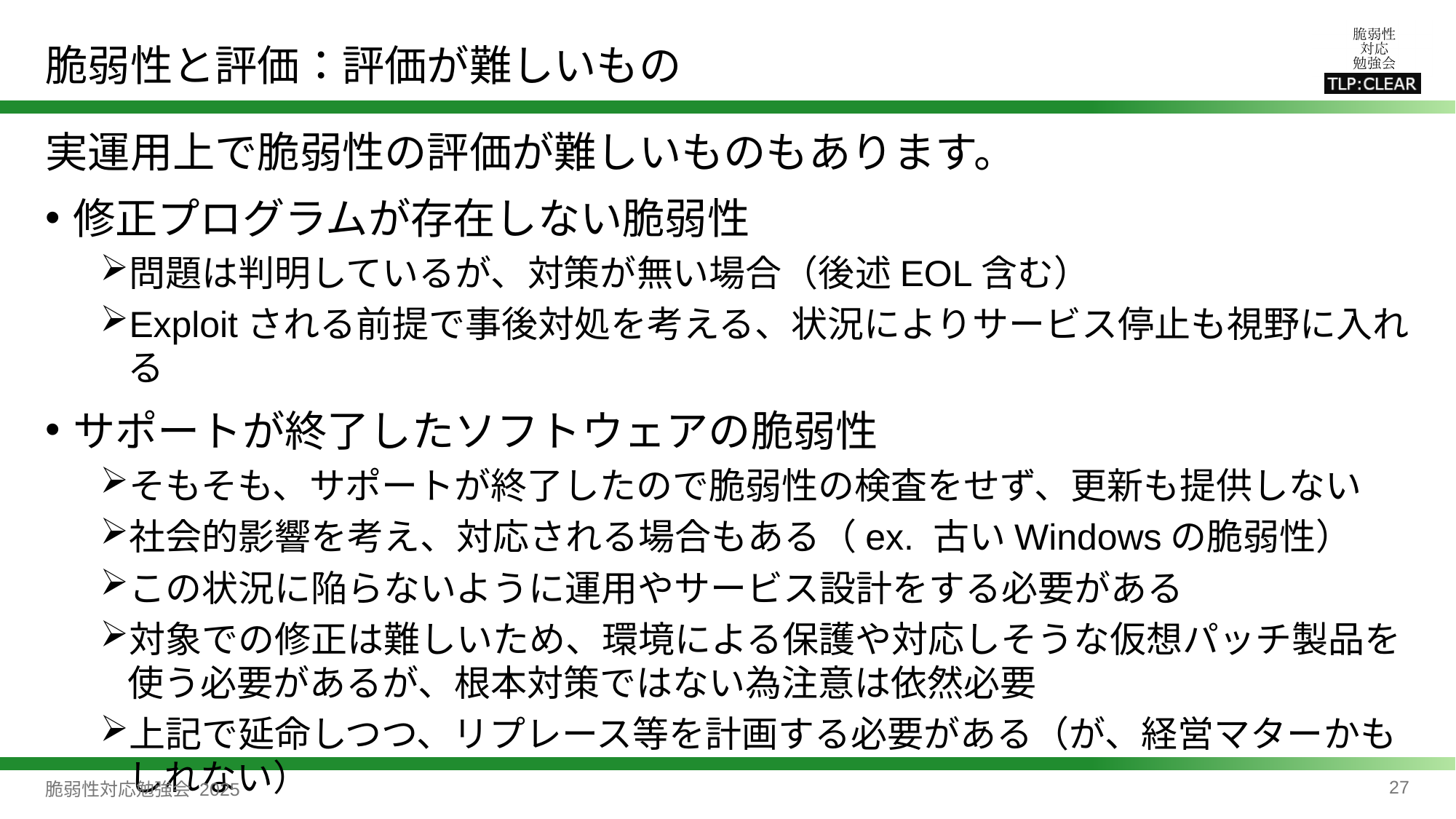

# 脆弱性と評価：評価が難しいもの
実運用上で脆弱性の評価が難しいものもあります。
修正プログラムが存在しない脆弱性
問題は判明しているが、対策が無い場合（後述EOL含む）
Exploitされる前提で事後対処を考える、状況によりサービス停止も視野に入れる
サポートが終了したソフトウェアの脆弱性
そもそも、サポートが終了したので脆弱性の検査をせず、更新も提供しない
社会的影響を考え、対応される場合もある（ex. 古いWindowsの脆弱性）
この状況に陥らないように運用やサービス設計をする必要がある
対象での修正は難しいため、環境による保護や対応しそうな仮想パッチ製品を使う必要があるが、根本対策ではない為注意は依然必要
上記で延命しつつ、リプレース等を計画する必要がある（が、経営マターかもしれない）
27
脆弱性対応勉強会 2025